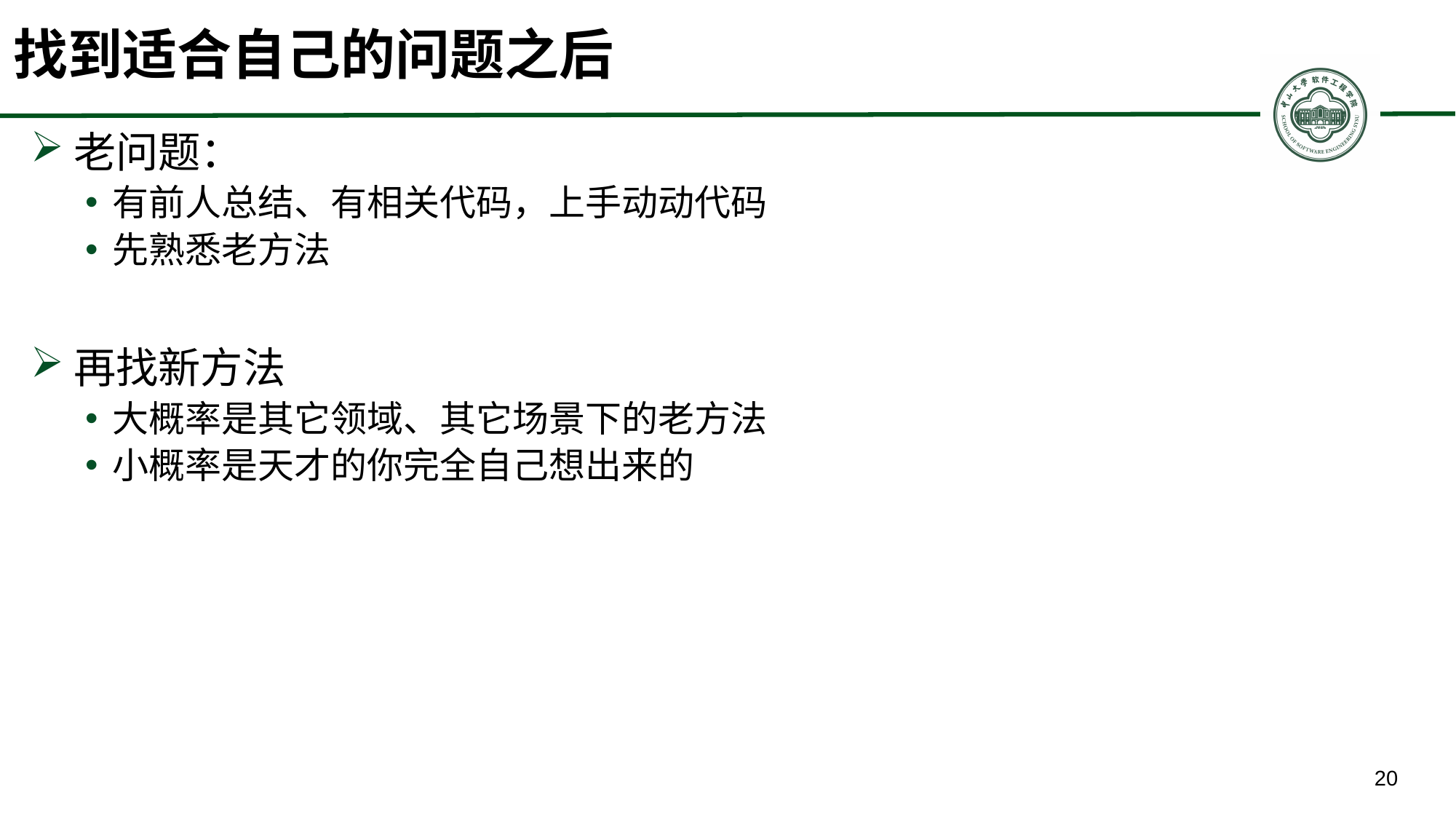

# 找到适合自己的问题之后
老问题：
有前人总结、有相关代码，上手动动代码
先熟悉老方法

再找新方法
大概率是其它领域、其它场景下的老方法
小概率是天才的你完全自己想出来的

20